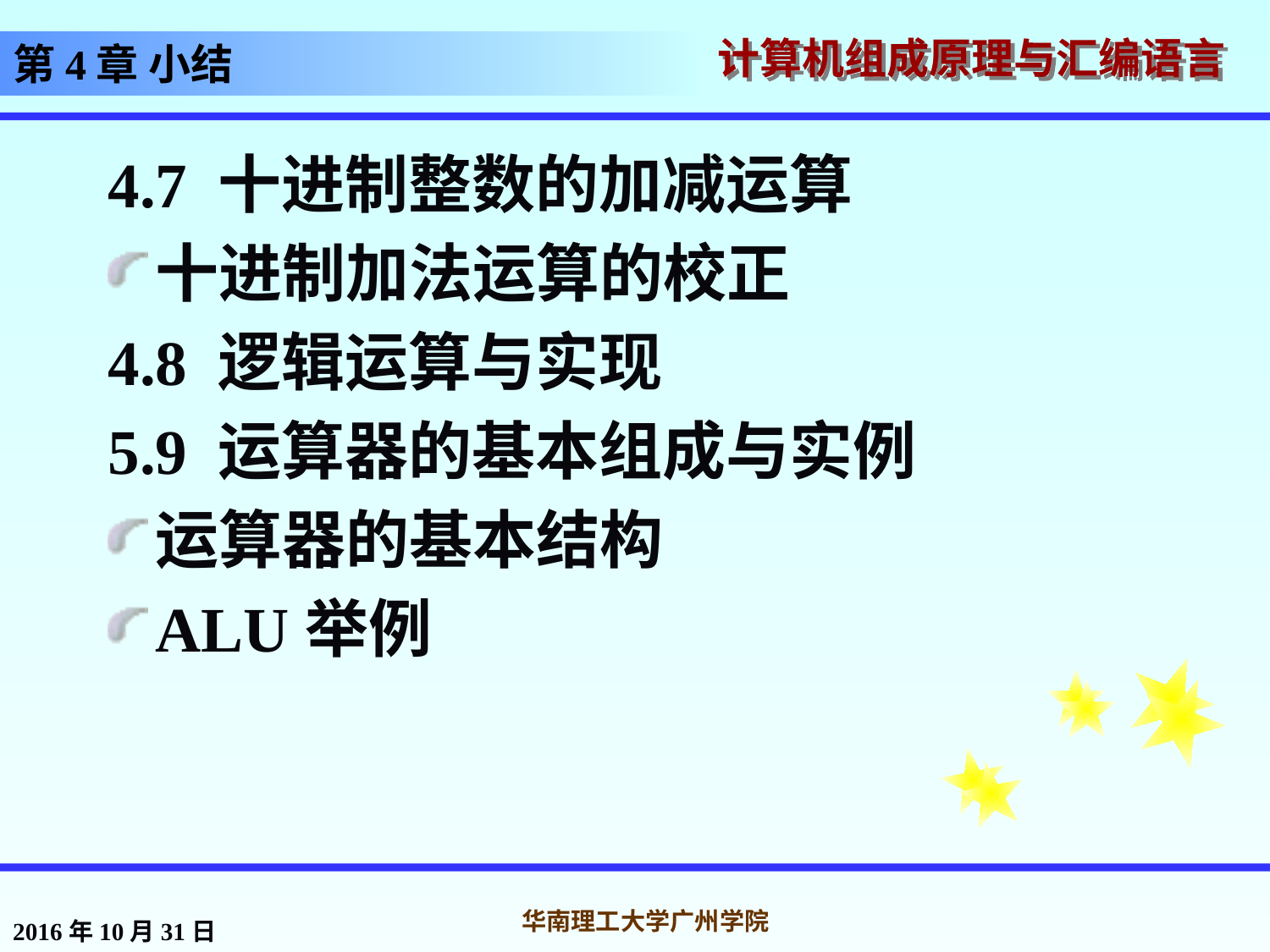

# 第4章 小结
4.7 十进制整数的加减运算
十进制加法运算的校正
4.8 逻辑运算与实现
5.9 运算器的基本组成与实例
运算器的基本结构
ALU举例
2016年10月31日
华南理工大学广州学院